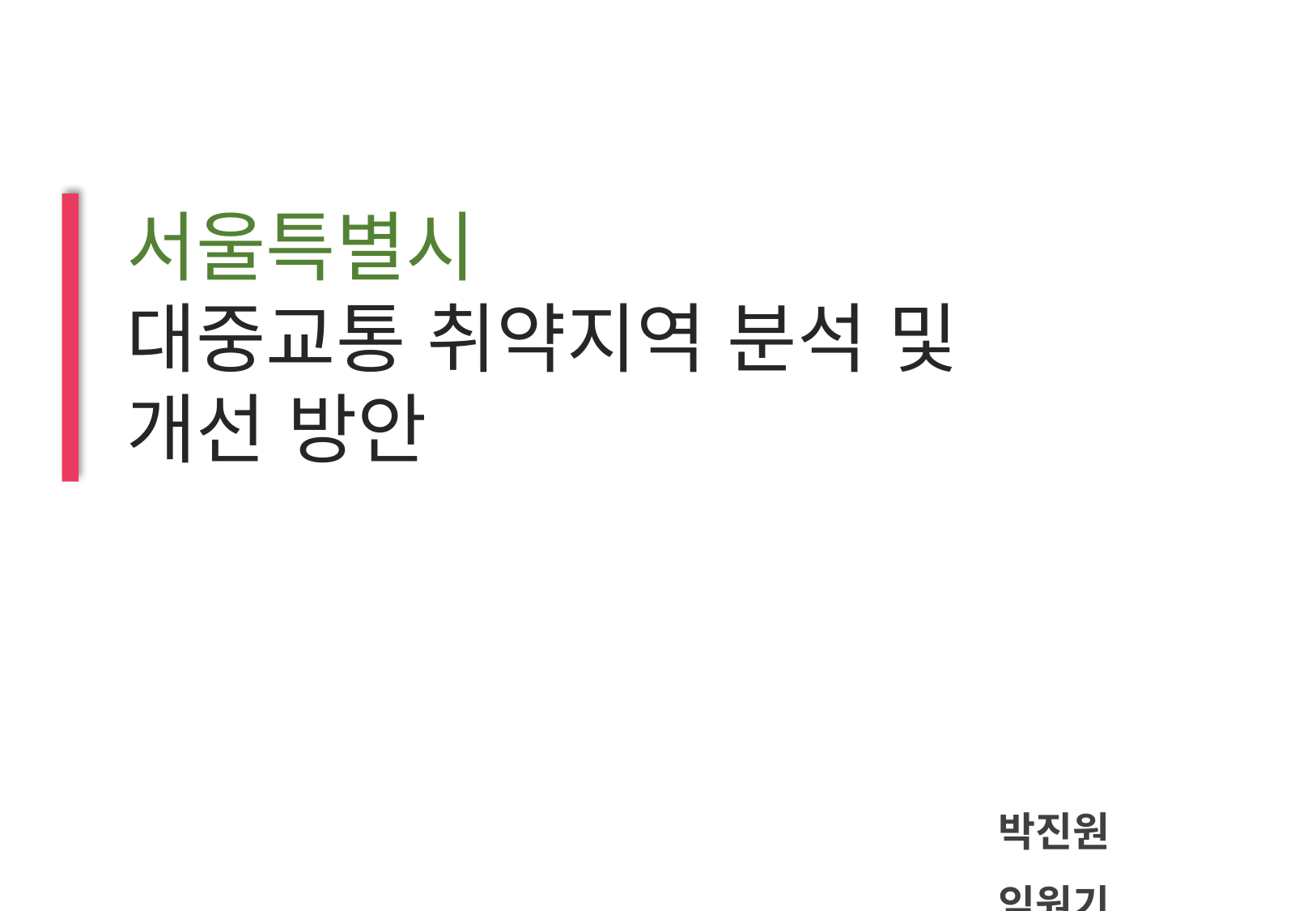

서울특별시
대중교통 취약지역 분석 및
개선 방안
박진원 임원기